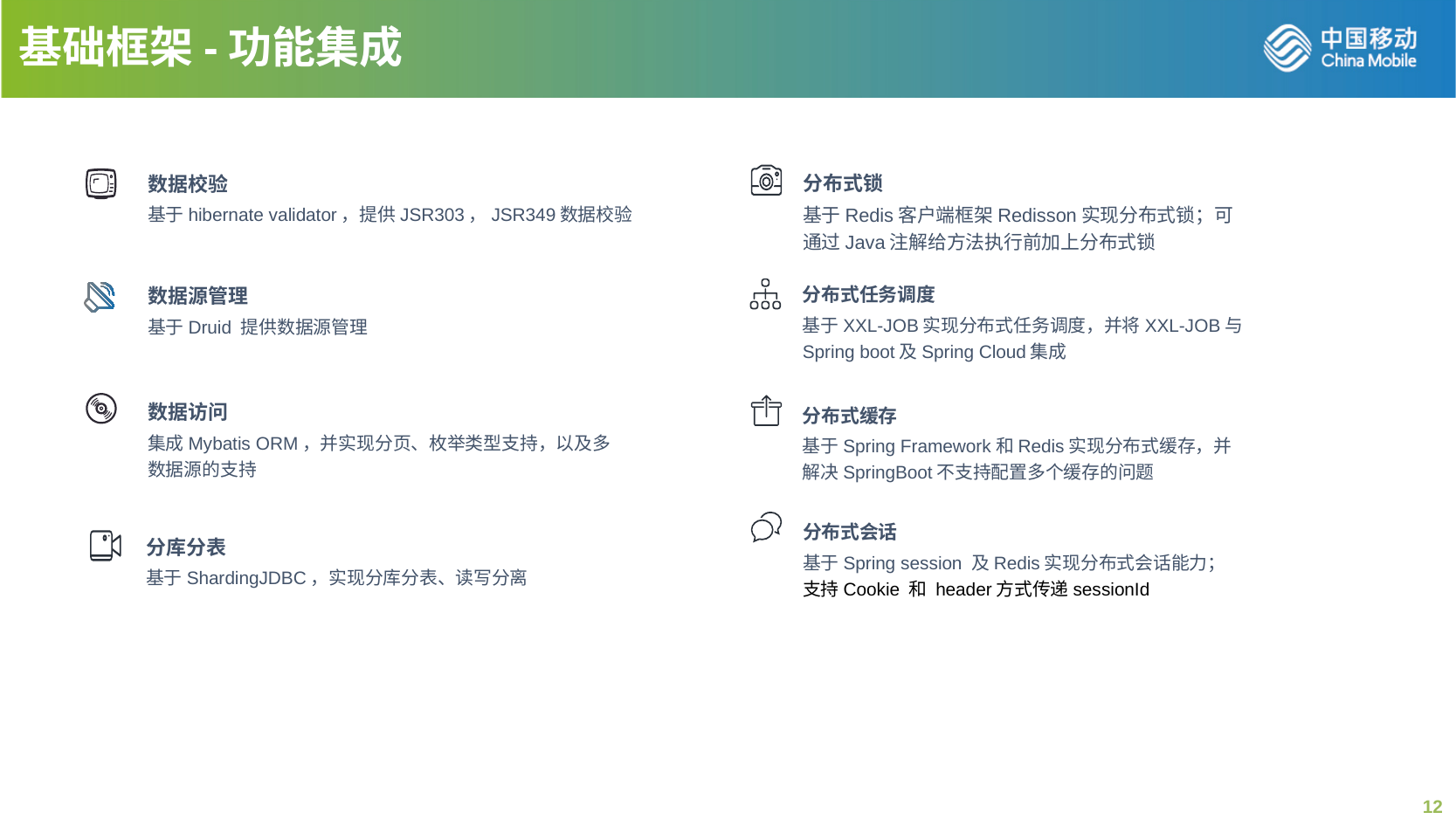

基础框架-功能集成
分布式锁
基于Redis客户端框架Redisson实现分布式锁；可通过Java注解给方法执行前加上分布式锁
数据校验
基于hibernate validator，提供JSR303，JSR349数据校验

分布式任务调度
基于XXL-JOB实现分布式任务调度，并将XXL-JOB与Spring boot及Spring Cloud集成
数据源管理
基于Druid 提供数据源管理

数据访问
集成Mybatis ORM，并实现分页、枚举类型支持，以及多数据源的支持
分布式缓存
基于Spring Framework和Redis实现分布式缓存，并解决SpringBoot不支持配置多个缓存的问题

分布式会话
基于Spring session 及Redis实现分布式会话能力；支持Cookie 和 header方式传递sessionId

分库分表
基于ShardingJDBC，实现分库分表、读写分离